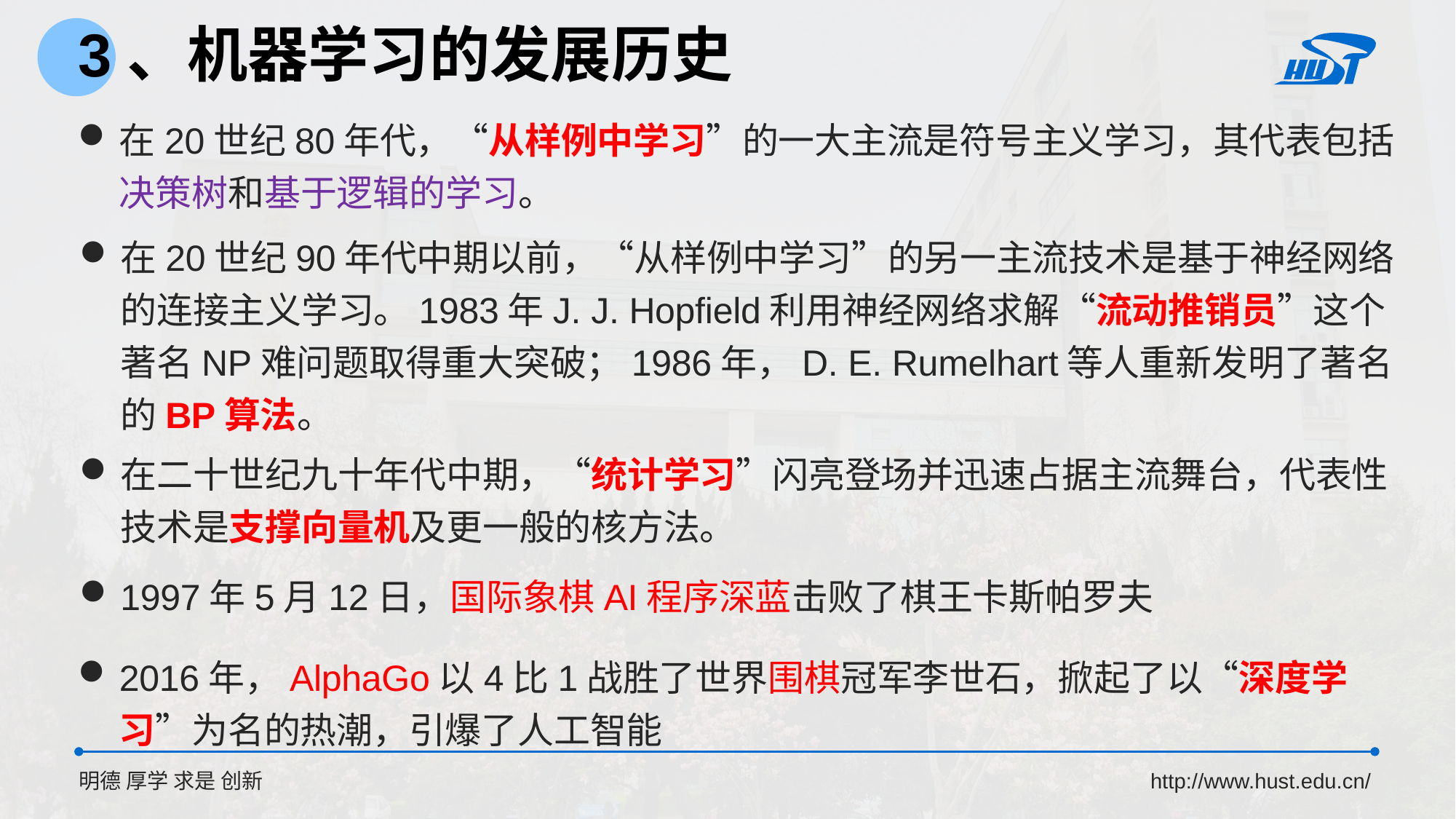

3、机器学习的发展历史
在20世纪80年代，“从样例中学习”的一大主流是符号主义学习，其代表包括决策树和基于逻辑的学习。
在20世纪90年代中期以前，“从样例中学习”的另一主流技术是基于神经网络的连接主义学习。1983年J. J. Hopfield利用神经网络求解“流动推销员”这个著名NP难问题取得重大突破；1986年，D. E. Rumelhart等人重新发明了著名的BP算法。
在二十世纪九十年代中期，“统计学习”闪亮登场并迅速占据主流舞台，代表性技术是支撑向量机及更一般的核方法。
1997年5月12日，国际象棋AI程序深蓝击败了棋王卡斯帕罗夫
2016年，AlphaGo以4比1战胜了世界围棋冠军李世石，掀起了以“深度学习”为名的热潮，引爆了人工智能